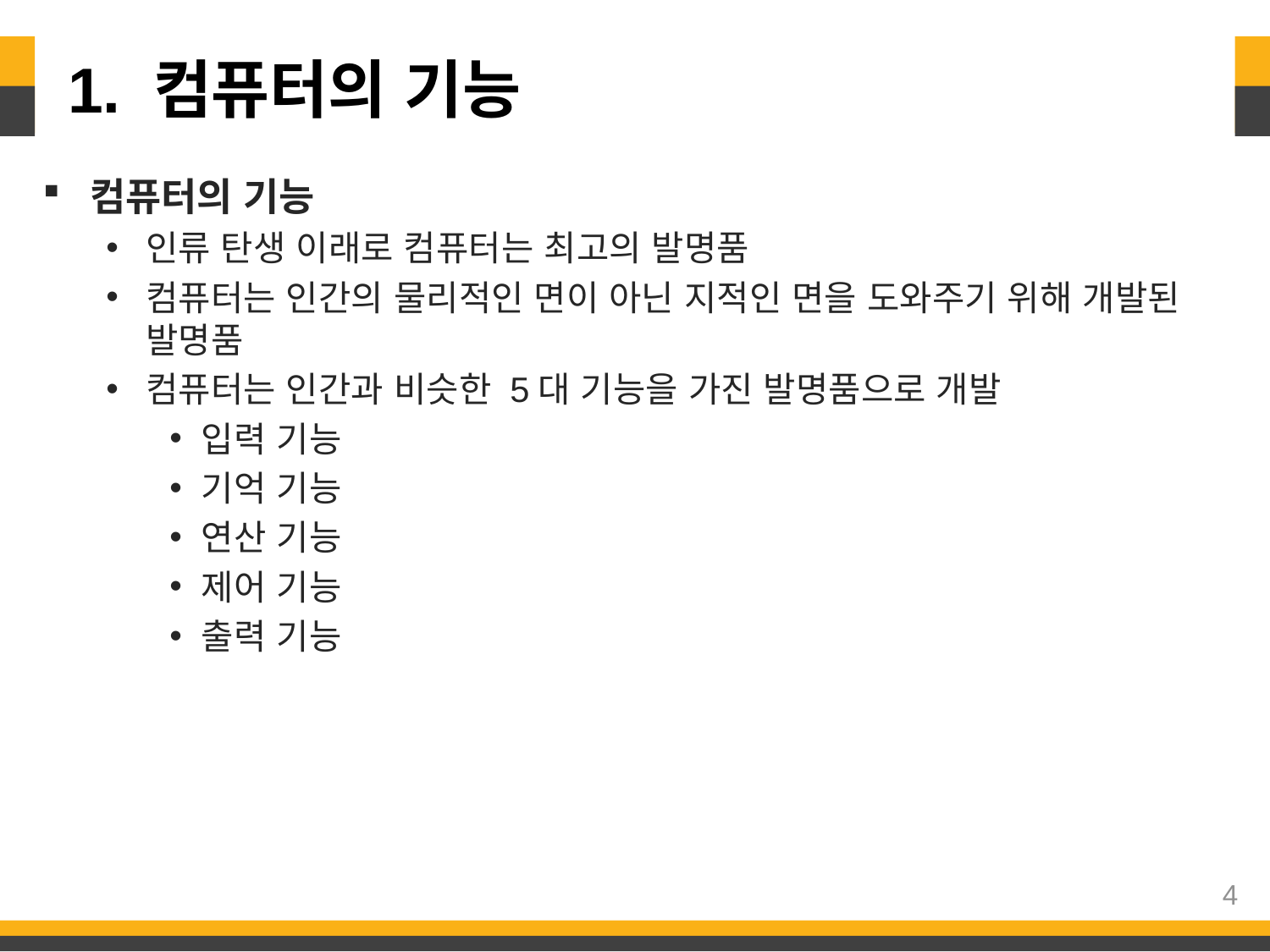

# 1. 컴퓨터의 기능
컴퓨터의 기능
인류 탄생 이래로 컴퓨터는 최고의 발명품
컴퓨터는 인간의 물리적인 면이 아닌 지적인 면을 도와주기 위해 개발된 발명품
컴퓨터는 인간과 비슷한 5대 기능을 가진 발명품으로 개발
입력 기능
기억 기능
연산 기능
제어 기능
출력 기능

4